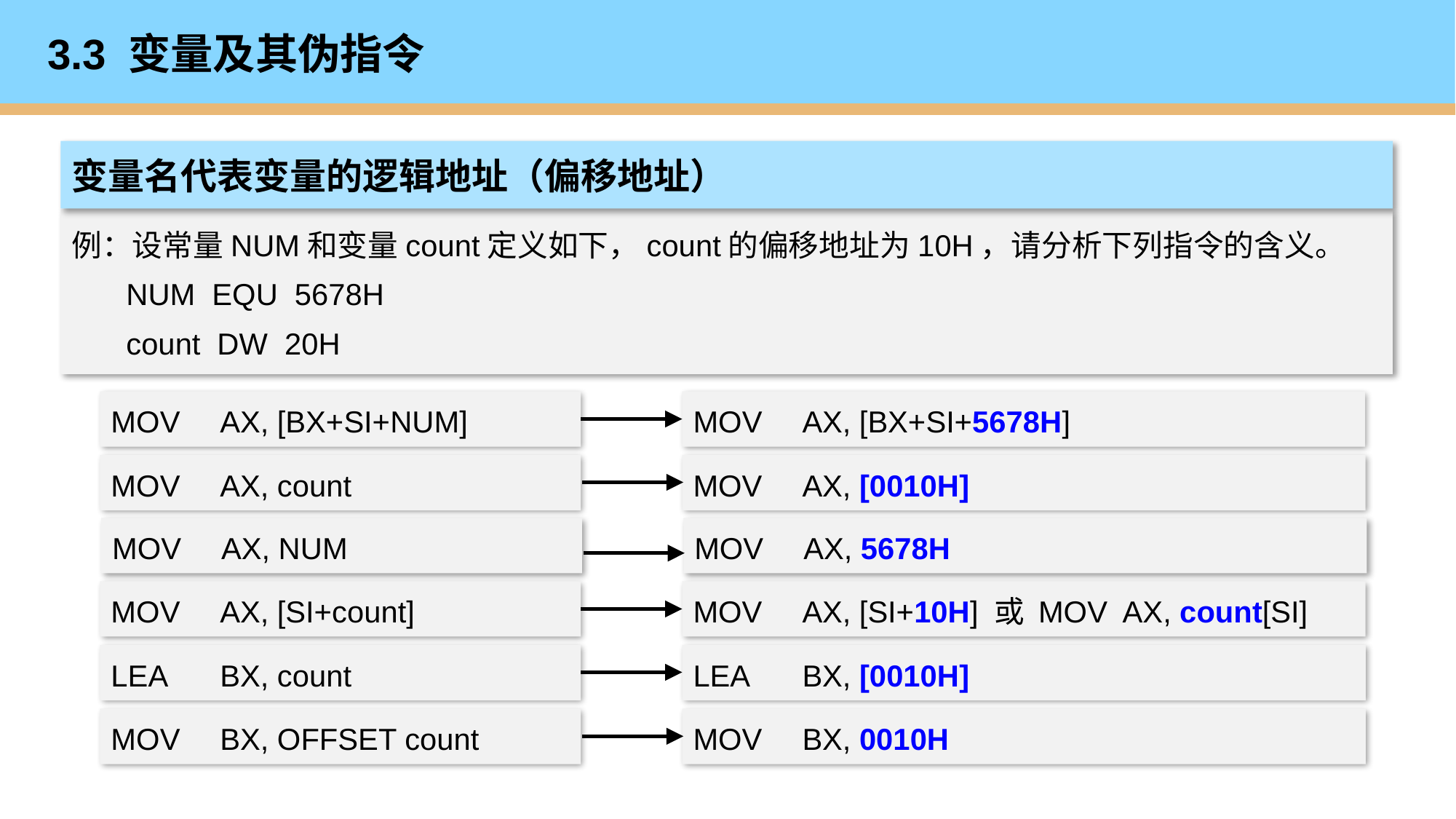

# 3.3 变量及其伪指令
变量名代表变量的逻辑地址（偏移地址）
例：设常量NUM和变量count定义如下，count的偏移地址为10H，请分析下列指令的含义。
NUM  EQU  5678H
count  DW  20H
MOV	AX, [BX+SI+NUM]
MOV	AX, [BX+SI+5678H]
MOV	AX, count
MOV	AX, [0010H]
MOV	AX, NUM
MOV	AX, 5678H
MOV	AX, [SI+count]
MOV	AX, [SI+10H] 或 MOV  AX, count[SI]
LEA	BX, count
LEA	BX, [0010H]
MOV	BX, OFFSET count
MOV	BX, 0010H
123